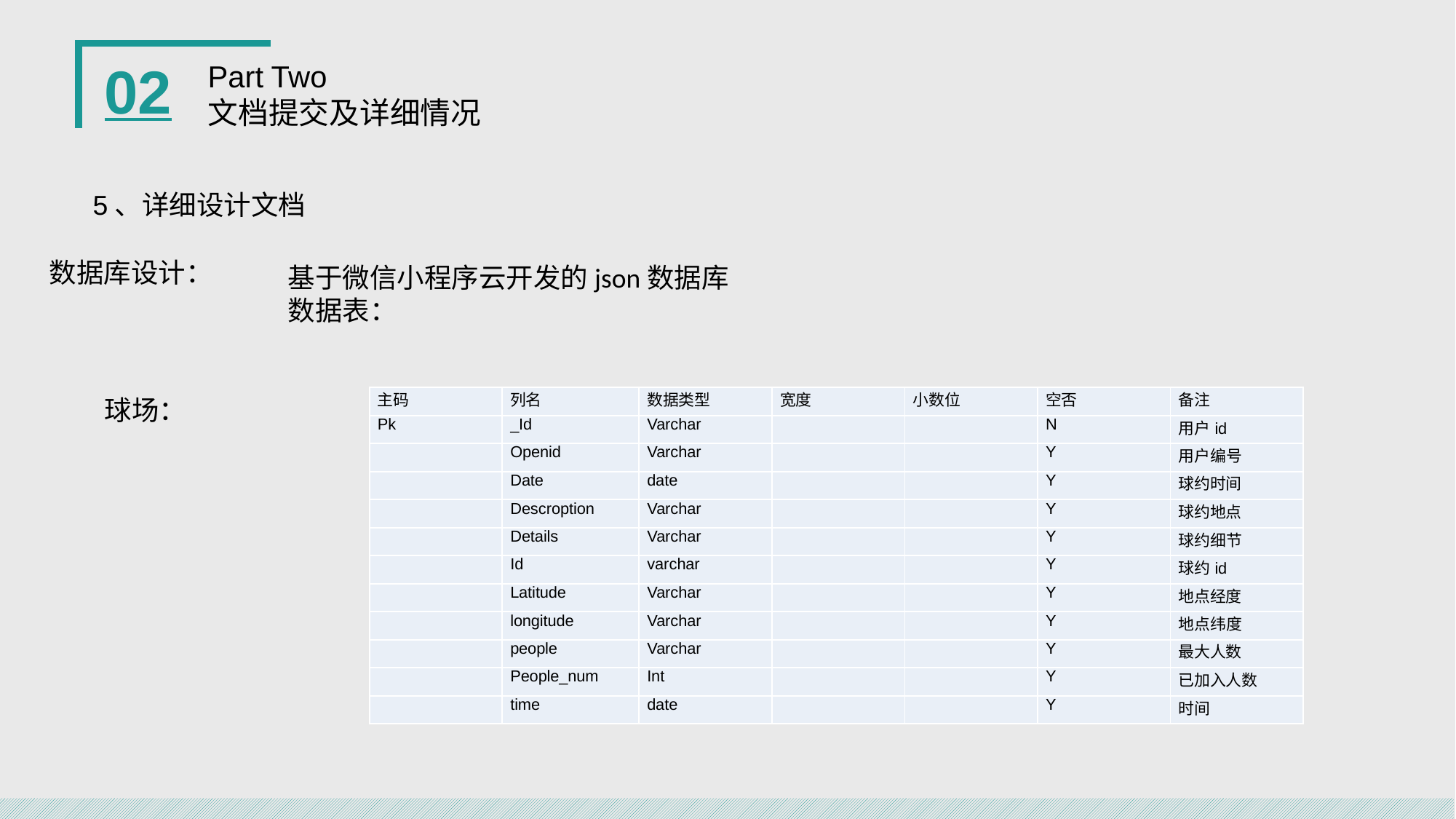

02
Part Two
文档提交及详细情况

5、详细设计文档
数据库设计：
基于微信小程序云开发的json数据库
数据表：
球场：
| 主码 | 列名 | 数据类型 | 宽度 | 小数位 | 空否 | 备注 |
| --- | --- | --- | --- | --- | --- | --- |
| Pk | \_Id | Varchar |  |  | N | 用户id |
|  | Openid | Varchar |  |  | Y | 用户编号 |
|  | Date | date |  |  | Y | 球约时间 |
|  | Descroption | Varchar |  |  | Y | 球约地点 |
|  | Details | Varchar |  |  | Y | 球约细节 |
|  | Id | varchar |  |  | Y | 球约id |
|  | Latitude | Varchar |  |  | Y | 地点经度 |
|  | longitude | Varchar |  |  | Y | 地点纬度 |
|  | people | Varchar |  |  | Y | 最大人数 |
|  | People\_num | Int |  |  | Y | 已加入人数 |
|  | time | date |  |  | Y | 时间 |